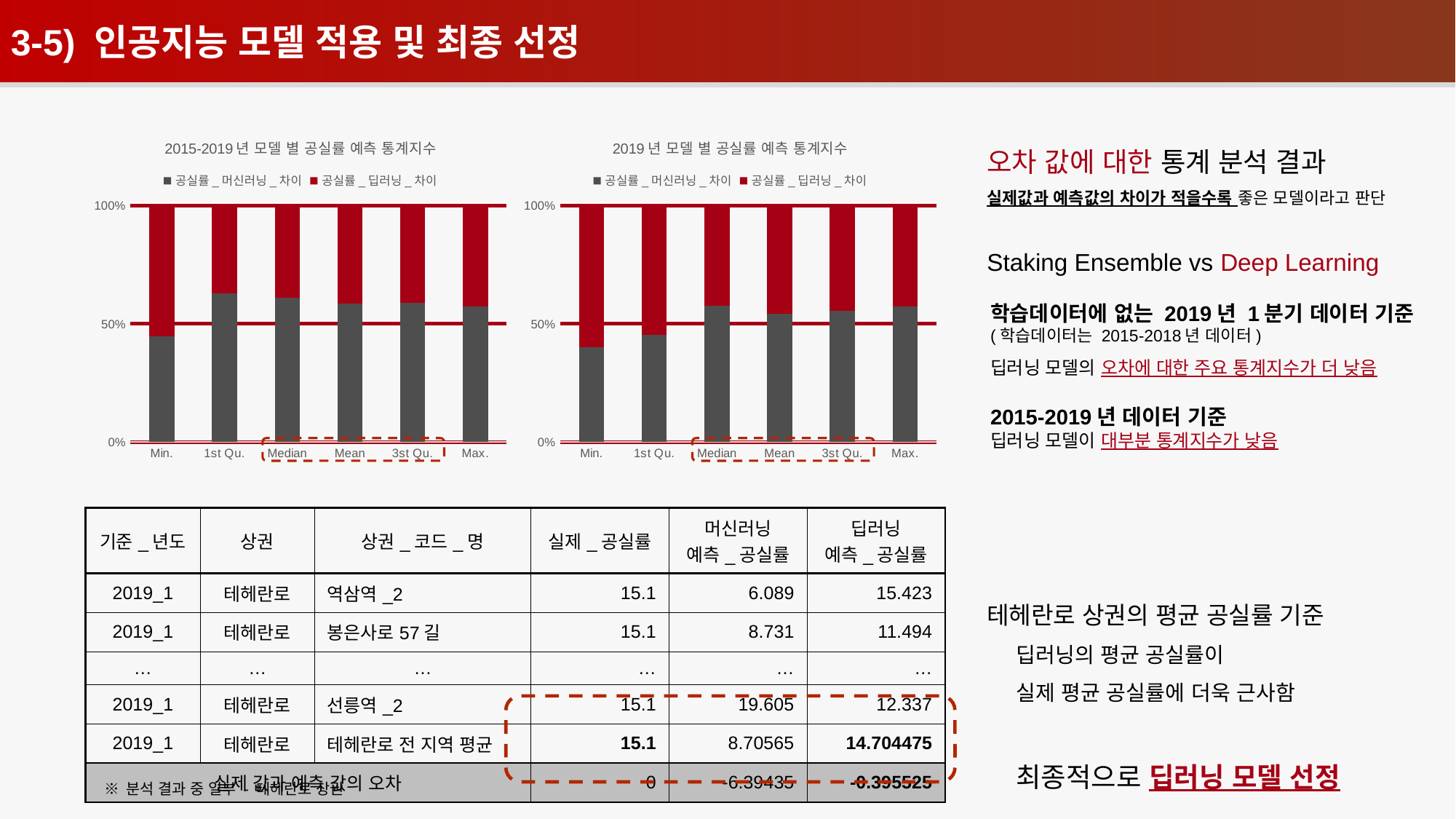

3-5) 인공지능 모델 적용 및 최종 선정

### Chart: 2015-2019년 모델 별 공실률 예측 통계지수

| Category | 공실률_머신러닝_차이 | 공실률_딥러닝_차이 |
|---|---|---|
| Min. | 0.003066 | 0.003803 |
| 1st Qu. | 0.865057 | 0.507413 |
| Median | 1.835427 | 1.16919 |
| Mean | 2.367145 | 1.669977 |
| 3st Qu. | 3.215486 | 2.2322779 |
| Max. | 13.920695 | 10.368841 |

### Chart: 2019년 모델 별 공실률 예측 통계지수

| Category | 공실률_머신러닝_차이 | 공실률_딥러닝_차이 |
|---|---|---|
| Min. | 0.0174 | 0.02584 |
| 1st Qu. | 0.8907 | 1.07252 |
| Median | 1.9089 | 1.4065 |
| Mean | 2.9242 | 2.46345 |
| 3st Qu. | 3.525 | 2.81882 |
| Max. | 13.9207 | 10.36884 |

오차 값에 대한 통계 분석 결과
실제값과 예측값의 차이가 적을수록 좋은 모델이라고 판단
Staking Ensemble vs Deep Learning
학습데이터에 없는 2019년 1분기 데이터 기준
(학습데이터는 2015-2018년 데이터)
딥러닝 모델의 오차에 대한 주요 통계지수가 더 낮음
2015-2019년 데이터 기준
딥러닝 모델이 대부분 통계지수가 낮음
| 기준\_년도 | 상권 | 상권\_코드\_명 | 실제\_공실률 | 머신러닝 예측\_공실률 | 딥러닝 예측\_공실률 |
| --- | --- | --- | --- | --- | --- |
| 2019\_1 | 테헤란로 | 역삼역\_2 | 15.1 | 6.089 | 15.423 |
| 2019\_1 | 테헤란로 | 봉은사로57길 | 15.1 | 8.731 | 11.494 |
| … | … | … | … | … | … |
| 2019\_1 | 테헤란로 | 선릉역\_2 | 15.1 | 19.605 | 12.337 |
| 2019\_1 | 테헤란로 | 테헤란로 전 지역 평균 | 15.1 | 8.70565 | 14.704475 |
| 실제 값과 예측 값의 오차 |  |  | 0 | -6.39435‬ | -0.395525 |
테헤란로 상권의 평균 공실률 기준
    딥러닝의 평균 공실률이
    실제 평균 공실률에 더욱 근사함

    최종적으로 딥러닝 모델 선정

※ 분석 결과 중 일부 - 테헤란로 상권